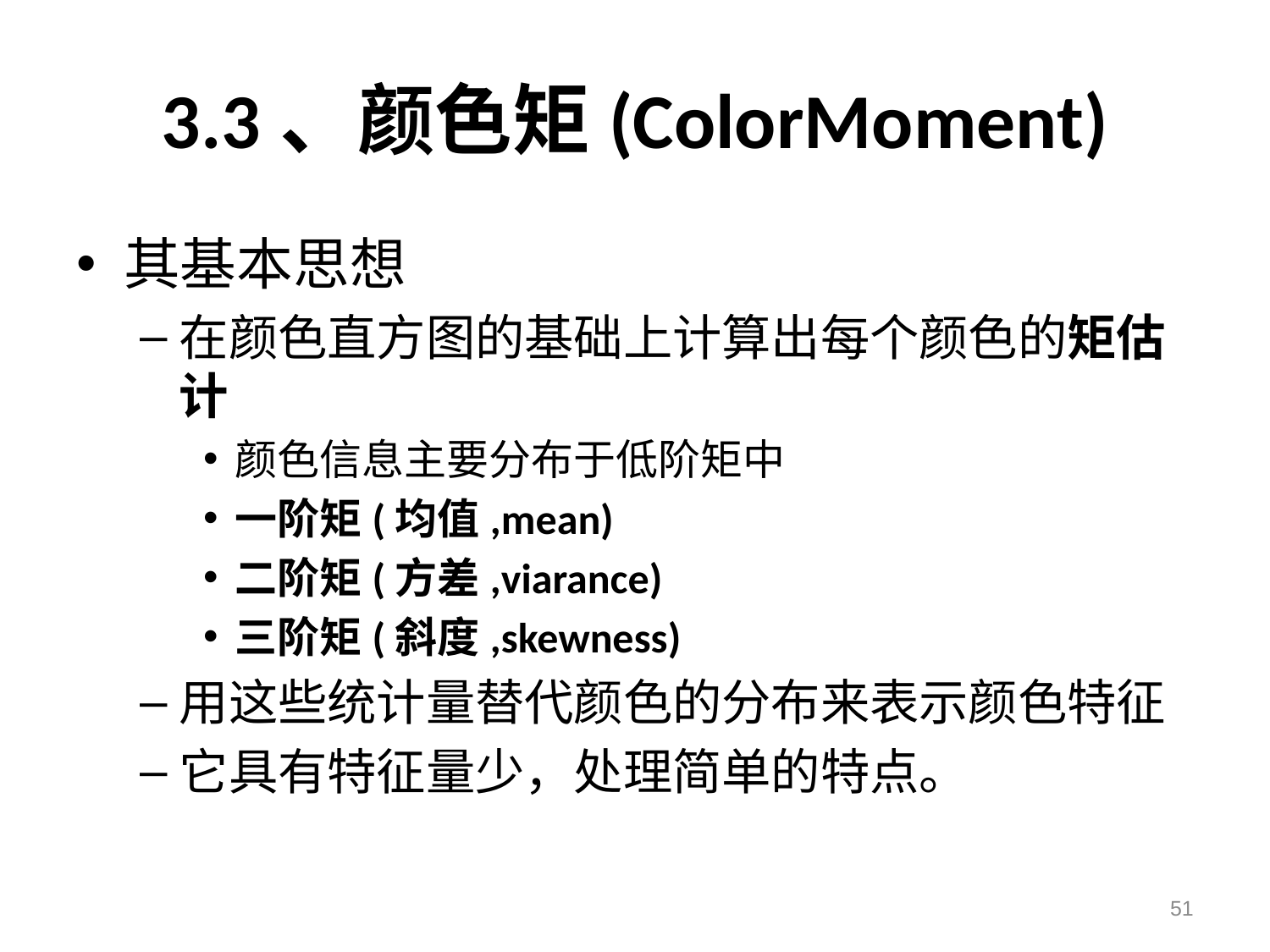

# 3.3、颜色矩(ColorMoment)
其基本思想
在颜色直方图的基础上计算出每个颜色的矩估计
颜色信息主要分布于低阶矩中
一阶矩(均值,mean)
二阶矩(方差,viarance)
三阶矩(斜度,skewness)
用这些统计量替代颜色的分布来表示颜色特征
它具有特征量少，处理简单的特点。

51